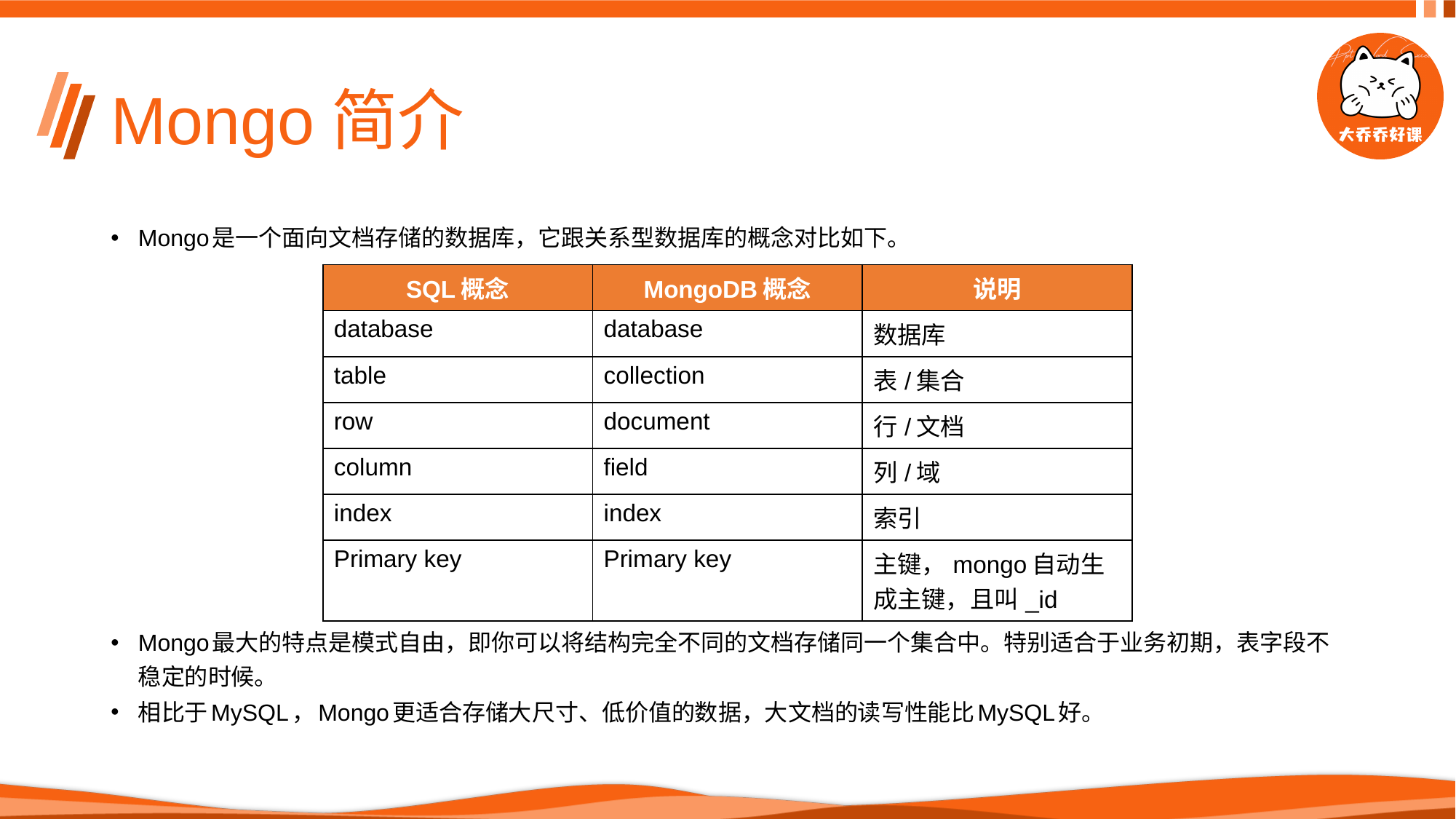

# Mongo简介
Mongo是一个面向文档存储的数据库，它跟关系型数据库的概念对比如下。

Mongo最大的特点是模式自由，即你可以将结构完全不同的文档存储同一个集合中。特别适合于业务初期，表字段不稳定的时候。
相比于MySQL，Mongo更适合存储大尺寸、低价值的数据，大文档的读写性能比MySQL好。
| SQL概念 | MongoDB概念 | 说明 |
| --- | --- | --- |
| database | database | 数据库 |
| table | collection | 表/集合 |
| row | document | 行/文档 |
| column | field | 列/域 |
| index | index | 索引 |
| Primary key | Primary key | 主键，mongo自动生成主键，且叫\_id |